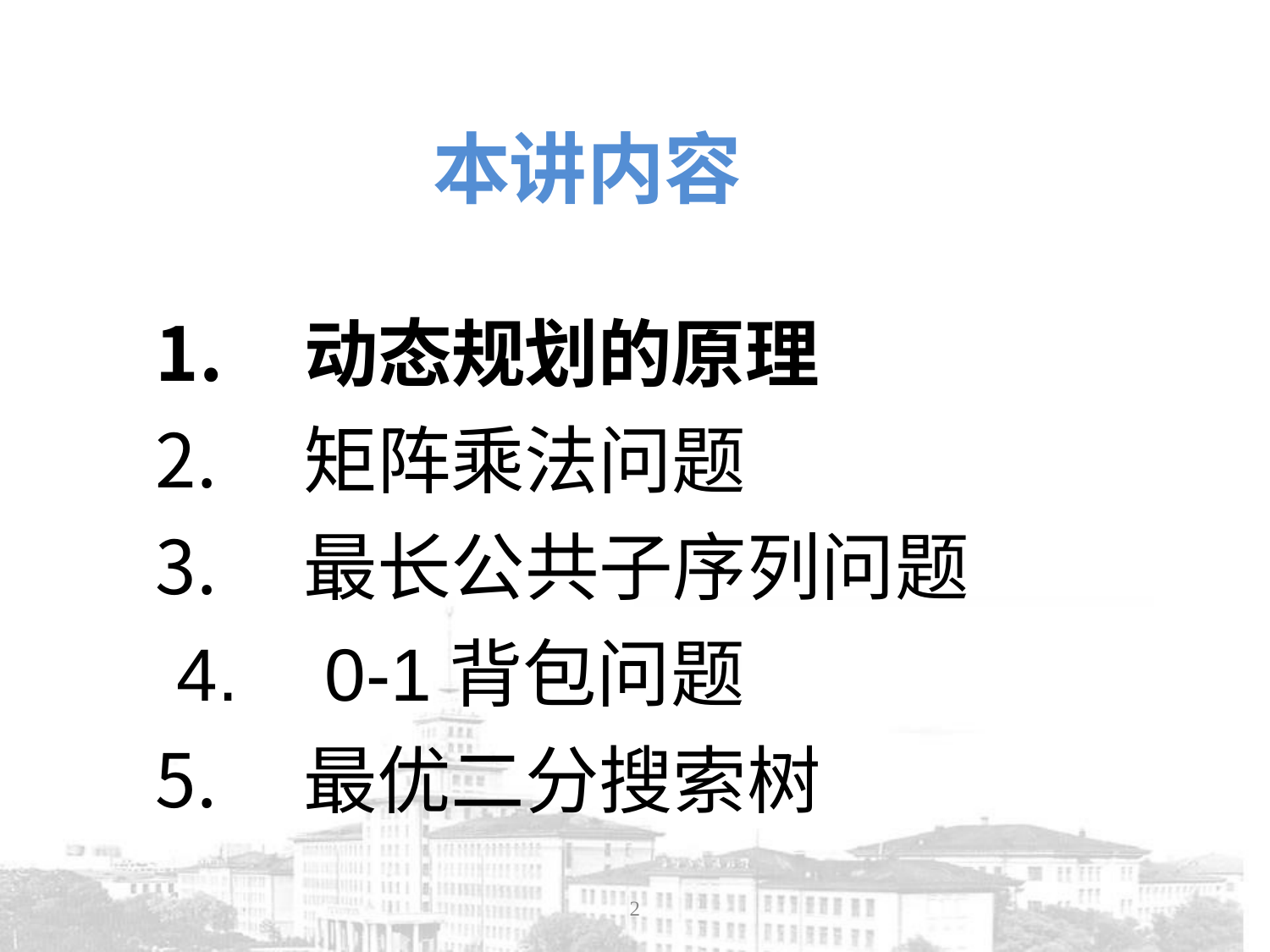

# 本讲内容
动态规划的原理
矩阵乘法问题
最长公共子序列问题
0-1背包问题
最优二分搜索树
2